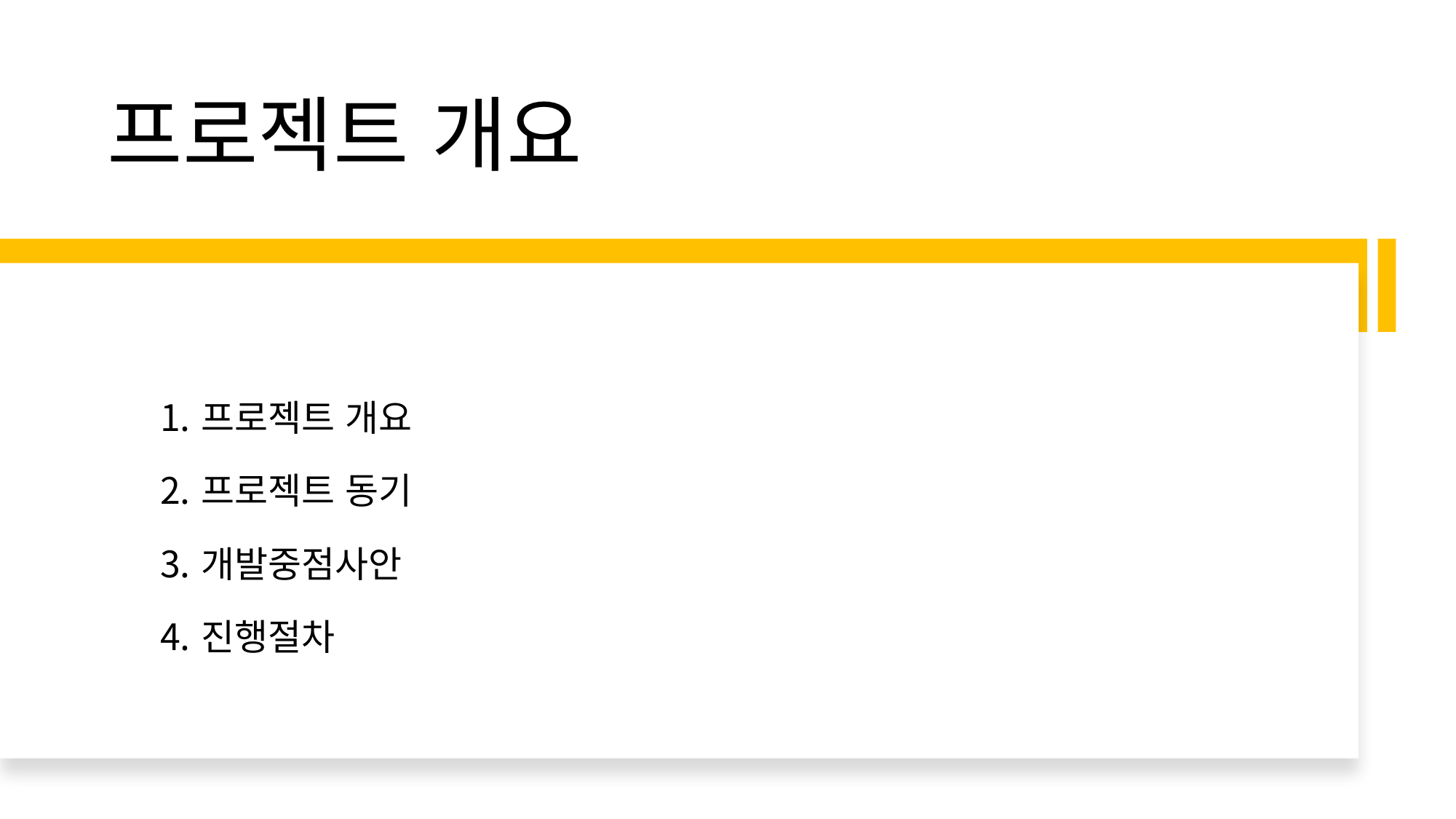

# 프로젝트 개요

프로젝트 개요
프로젝트 동기
개발중점사안
진행절차